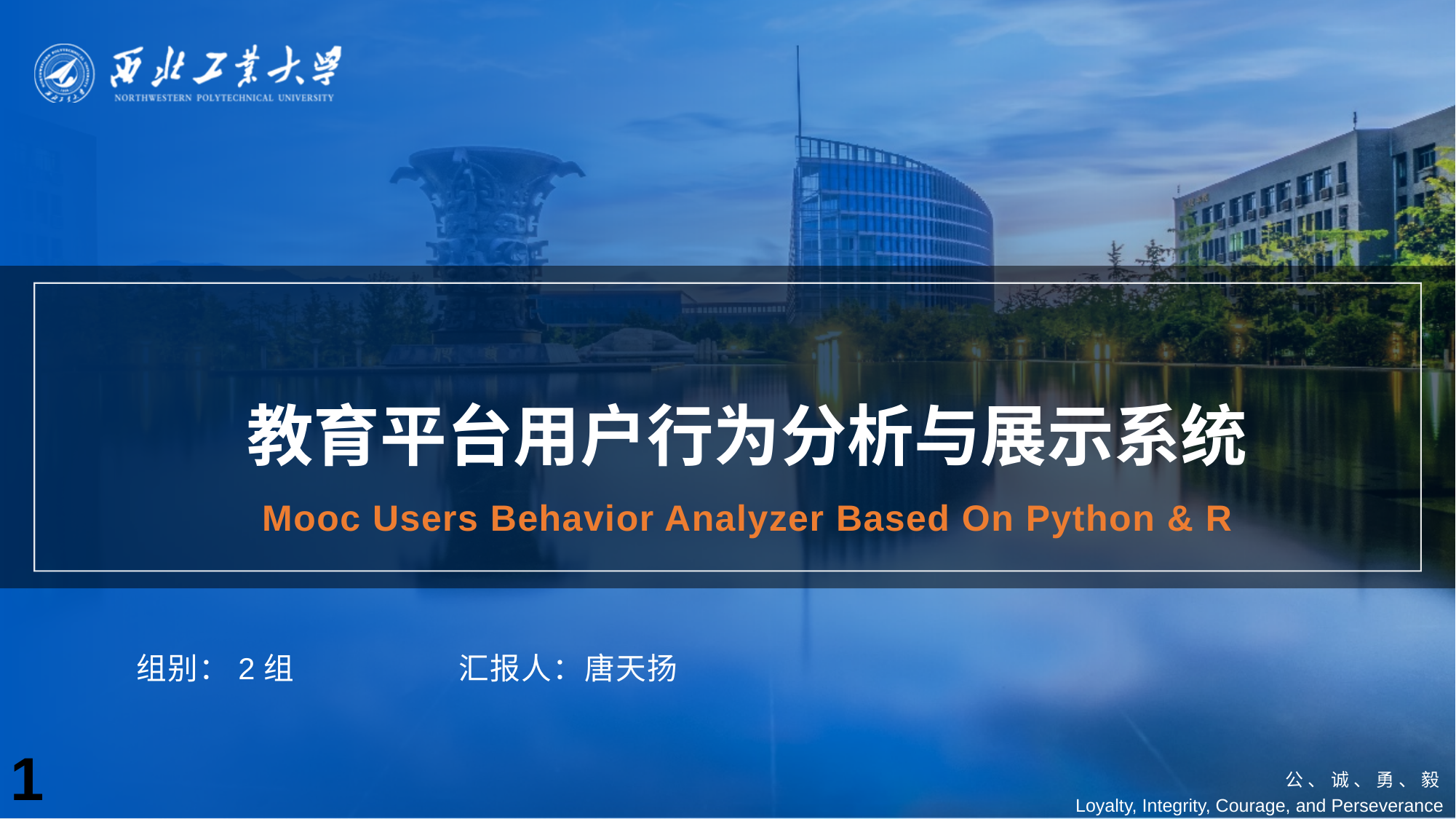

教育平台用户行为分析与展示系统
Mooc Users Behavior Analyzer Based On Python & R
组别：2组
汇报人：唐天扬
1